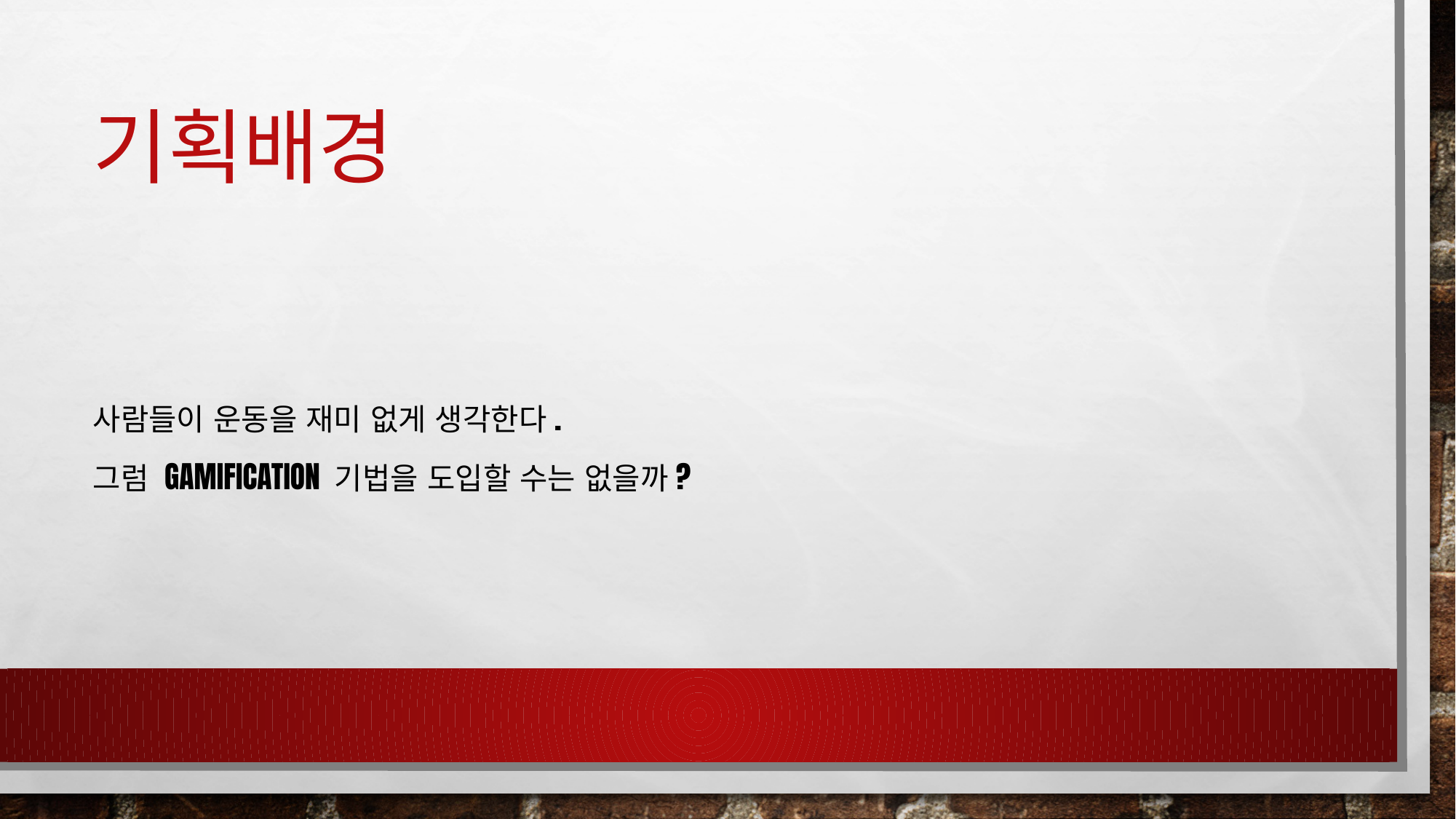

# 기획배경
사람들이 운동을 재미 없게 생각한다.
그럼 Gamification 기법을 도입할 수는 없을까?